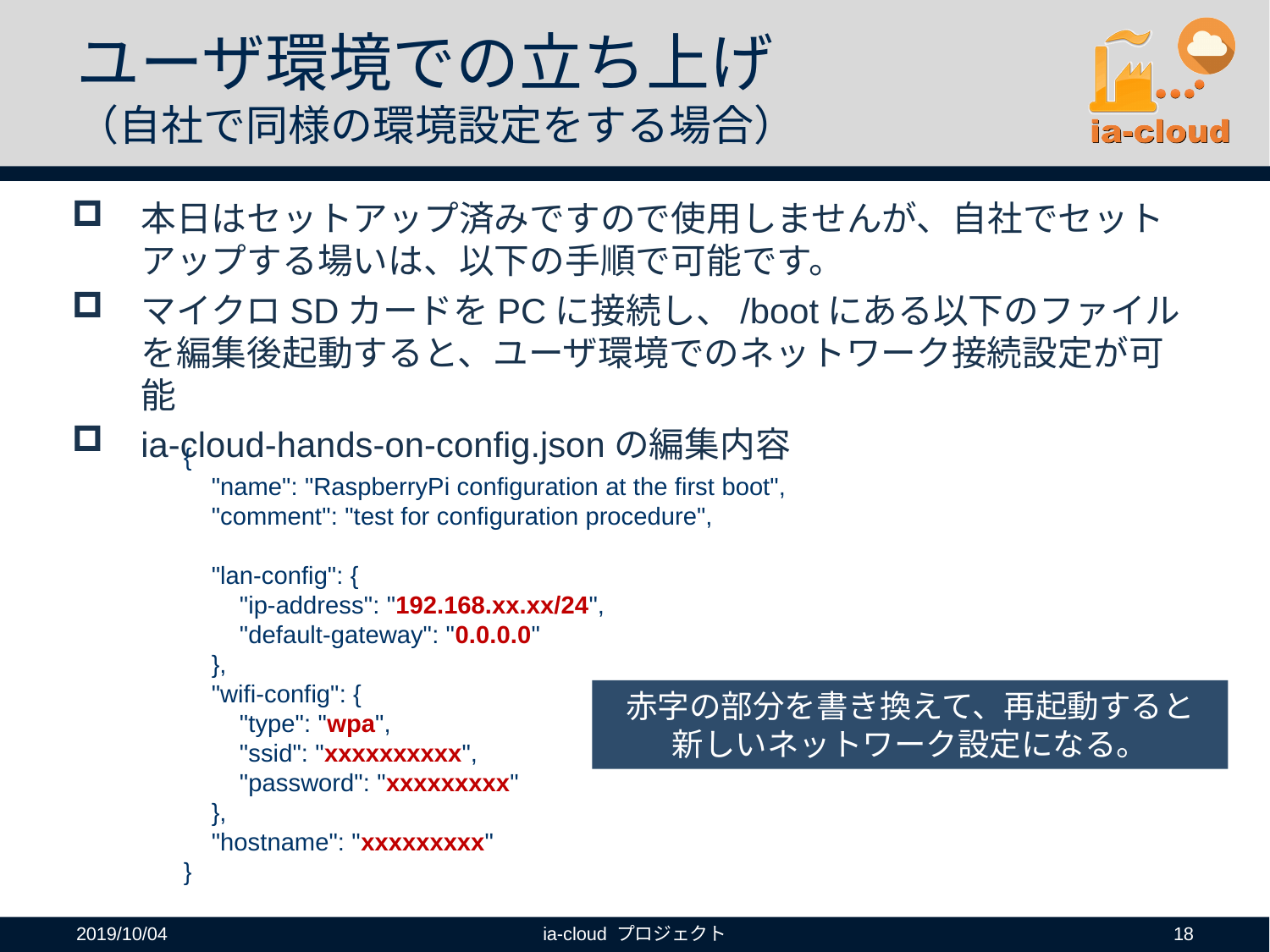

# ユーザ環境での立ち上げ （自社で同様の環境設定をする場合）
本日はセットアップ済みですので使用しませんが、自社でセットアップする場いは、以下の手順で可能です。
マイクロSDカードをPCに接続し、/bootにある以下のファイルを編集後起動すると、ユーザ環境でのネットワーク接続設定が可能
ia-cloud-hands-on-config.jsonの編集内容
{
    "name": "RaspberryPi configuration at the first boot",
    "comment": "test for configuration procedure",

    "lan-config": {
        "ip-address": "192.168.xx.xx/24",
        "default-gateway": "0.0.0.0"
    },
    "wifi-config": {
        "type": "wpa",
        "ssid": "xxxxxxxxxx",
        "password": "xxxxxxxxx"
    },
    "hostname": "xxxxxxxxx"
}
赤字の部分を書き換えて、再起動すると
新しいネットワーク設定になる。
2019/10/04
ia-cloud プロジェクト
18